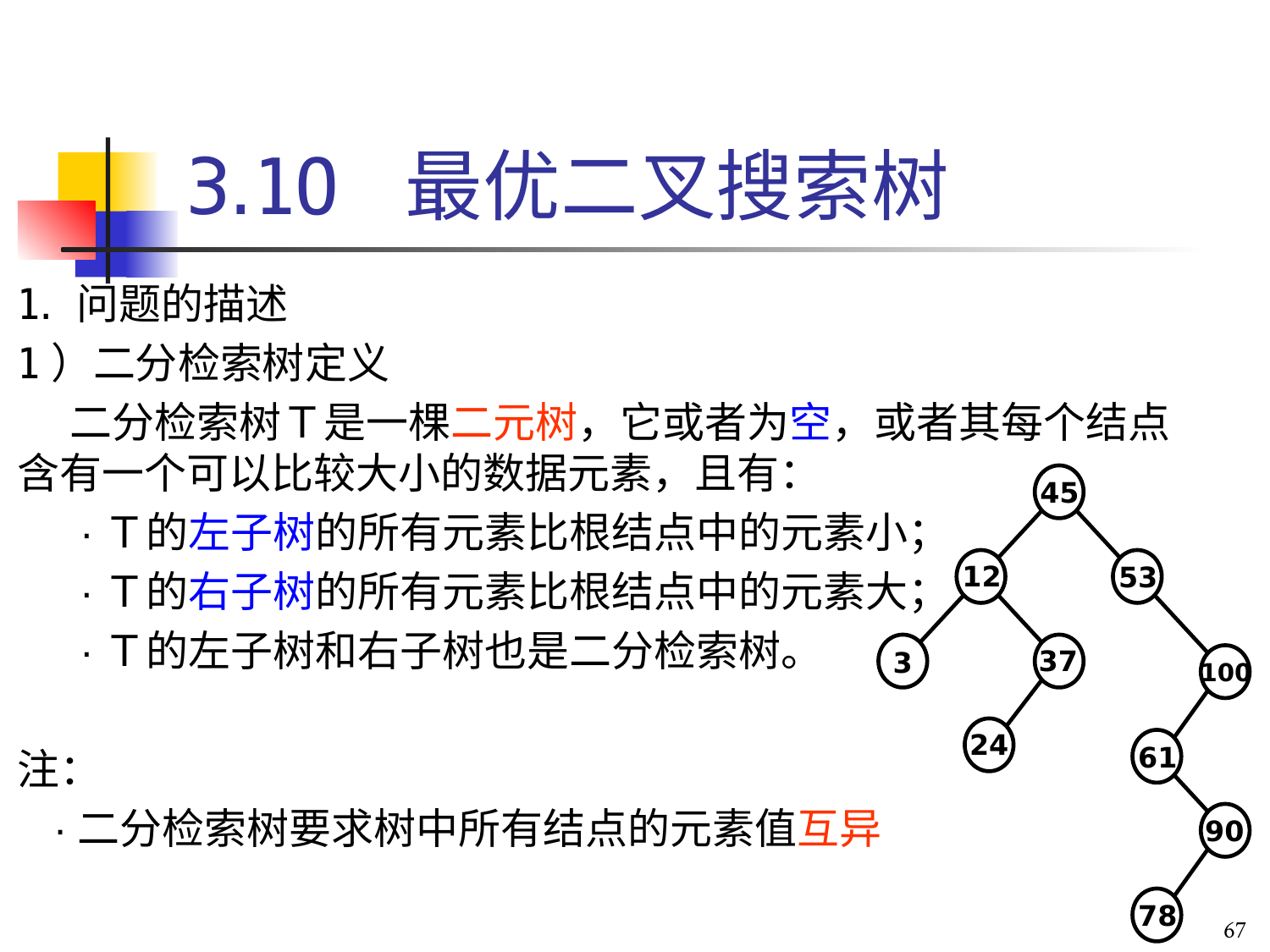

# 3.10  最优二叉搜索树
1. 问题的描述
1）二分检索树定义
　 二分检索树Ｔ是一棵二元树，它或者为空，或者其每个结点含有一个可以比较大小的数据元素，且有：
　 ·Ｔ的左子树的所有元素比根结点中的元素小；
　 ·Ｔ的右子树的所有元素比根结点中的元素大；
　 ·Ｔ的左子树和右子树也是二分检索树。

注：
   ·二分检索树要求树中所有结点的元素值互异

45

12
53

37
3

100

24

61

90

78
67